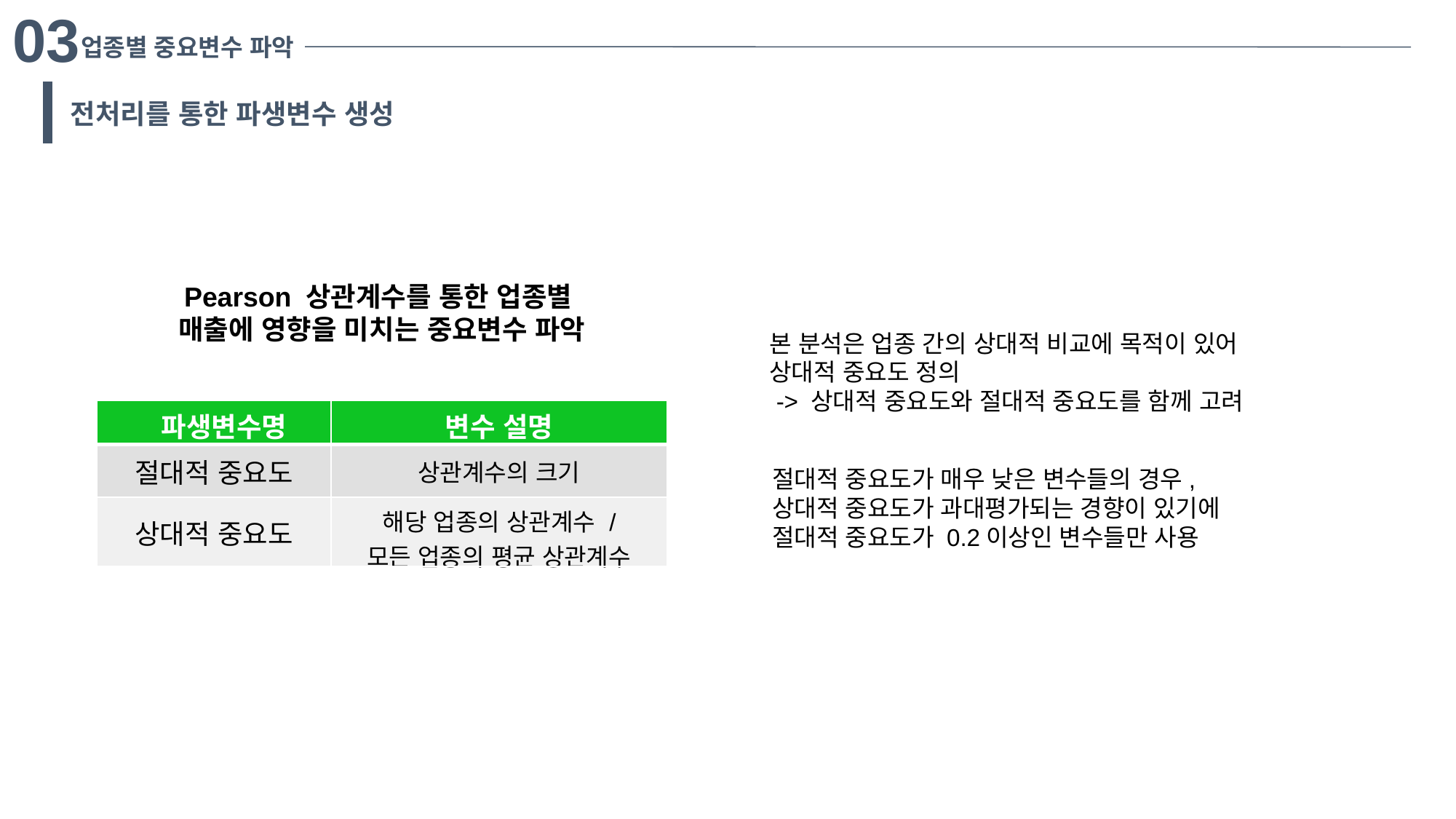

03
업종별 중요변수 파악

전처리를 통한 파생변수 생성
Pearson 상관계수를 통한 업종별
매출에 영향을 미치는 중요변수 파악
본 분석은 업종 간의 상대적 비교에 목적이 있어
상대적 중요도 정의
 -> 상대적 중요도와 절대적 중요도를 함께 고려
| 파생변수명 | 변수 설명 |
| --- | --- |
| 절대적 중요도 | 상관계수의 크기 |
| 상대적 중요도 | 해당 업종의 상관계수 / 모든 업종의 평균 상관계수 |
절대적 중요도가 매우 낮은 변수들의 경우,
상대적 중요도가 과대평가되는 경향이 있기에
절대적 중요도가 0.2이상인 변수들만 사용